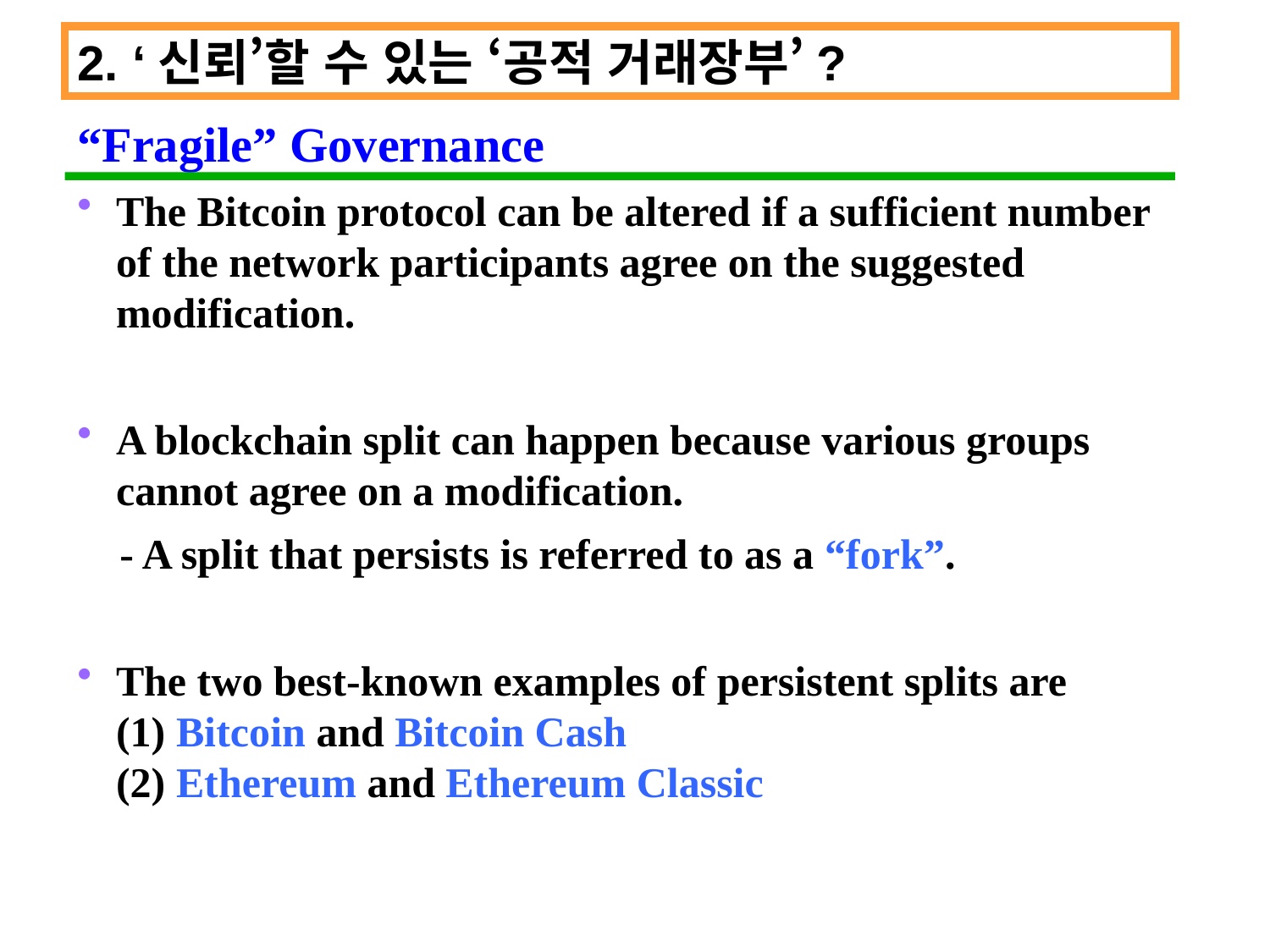

2. ‘신뢰’할 수 있는 ‘공적 거래장부’?
“Fragile” Governance
The Bitcoin protocol can be altered if a sufficient number of the network participants agree on the suggested modification.

A blockchain split can happen because various groups cannot agree on a modification.
    - A split that persists is referred to as a “fork”.

The two best-known examples of persistent splits are     (1) Bitcoin and Bitcoin Cash                                                   (2) Ethereum and Ethereum Classic